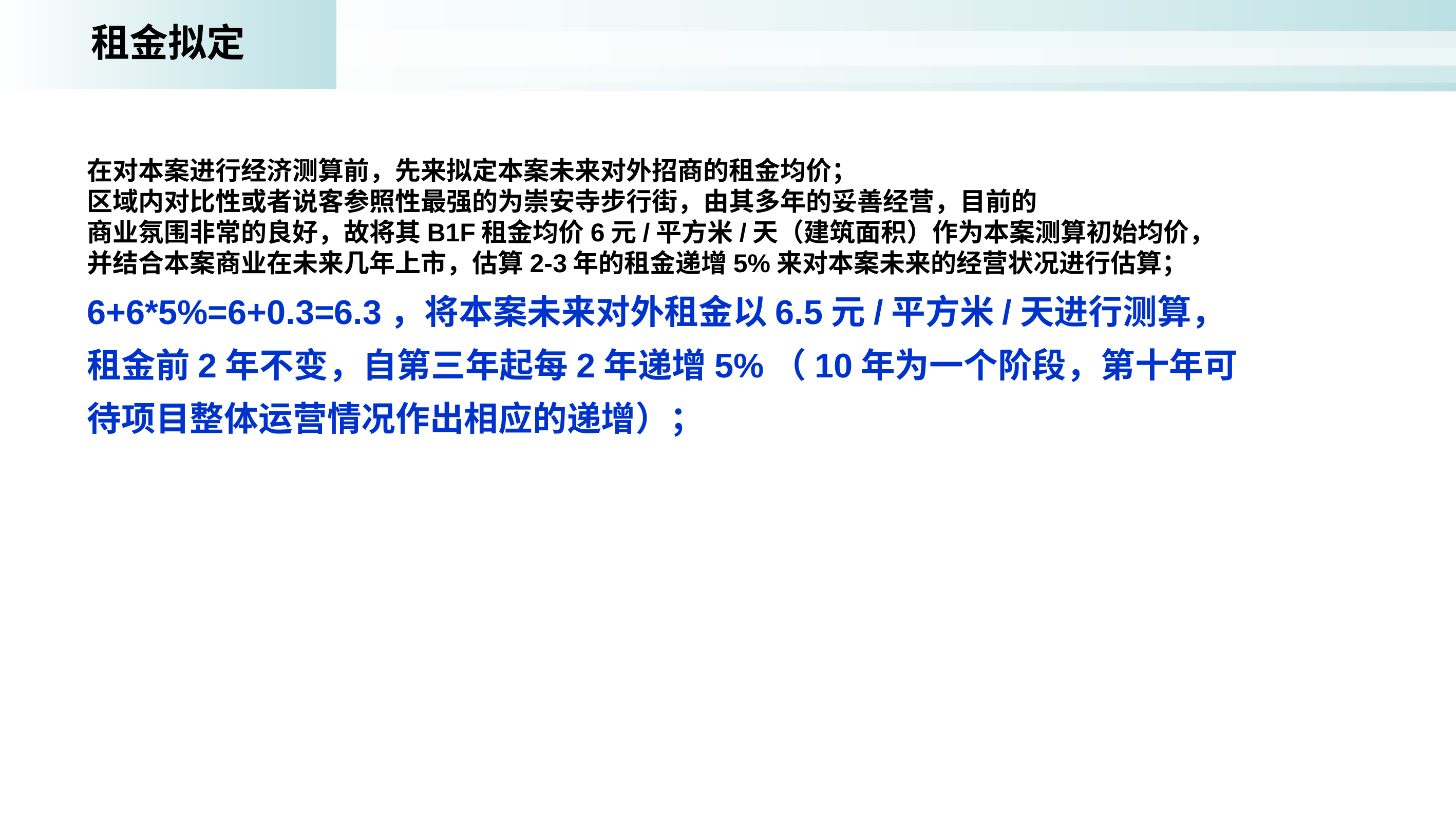

租金拟定
在对本案进行经济测算前，先来拟定本案未来对外招商的租金均价；
区域内对比性或者说客参照性最强的为崇安寺步行街，由其多年的妥善经营，目前的
商业氛围非常的良好，故将其B1F租金均价6元/平方米/天（建筑面积）作为本案测算初始均价，
并结合本案商业在未来几年上市，估算2-3年的租金递增5%来对本案未来的经营状况进行估算；
6+6*5%=6+0.3=6.3，将本案未来对外租金以6.5元/平方米/天进行测算，
租金前2年不变，自第三年起每2年递增5%（10年为一个阶段，第十年可待项目整体运营情况作出相应的递增）；